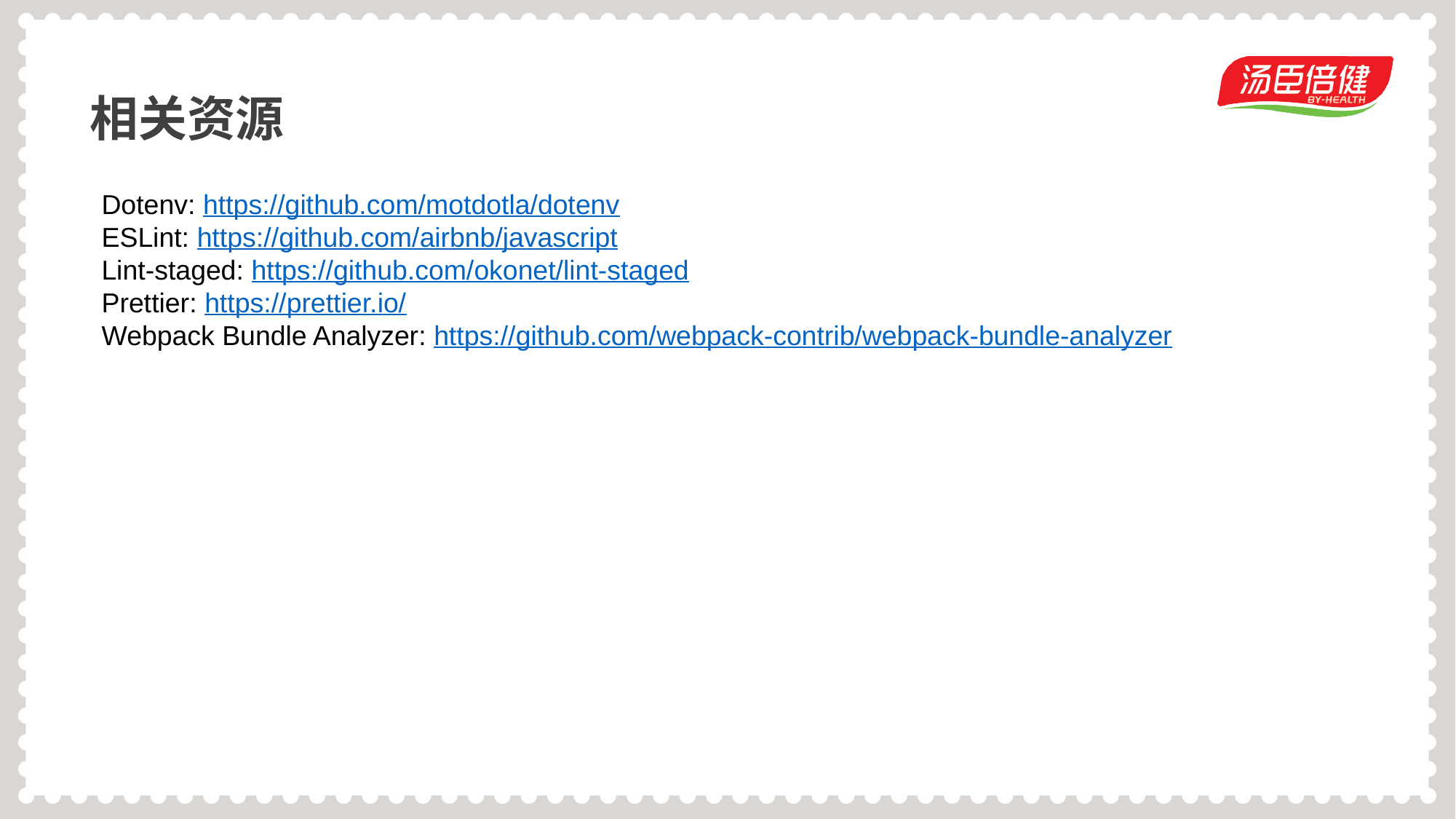

相关资源
Dotenv: https://github.com/motdotla/dotenv
ESLint: https://github.com/airbnb/javascript
Lint-staged: https://github.com/okonet/lint-staged
Prettier: https://prettier.io/
Webpack Bundle Analyzer: https://github.com/webpack-contrib/webpack-bundle-analyzer